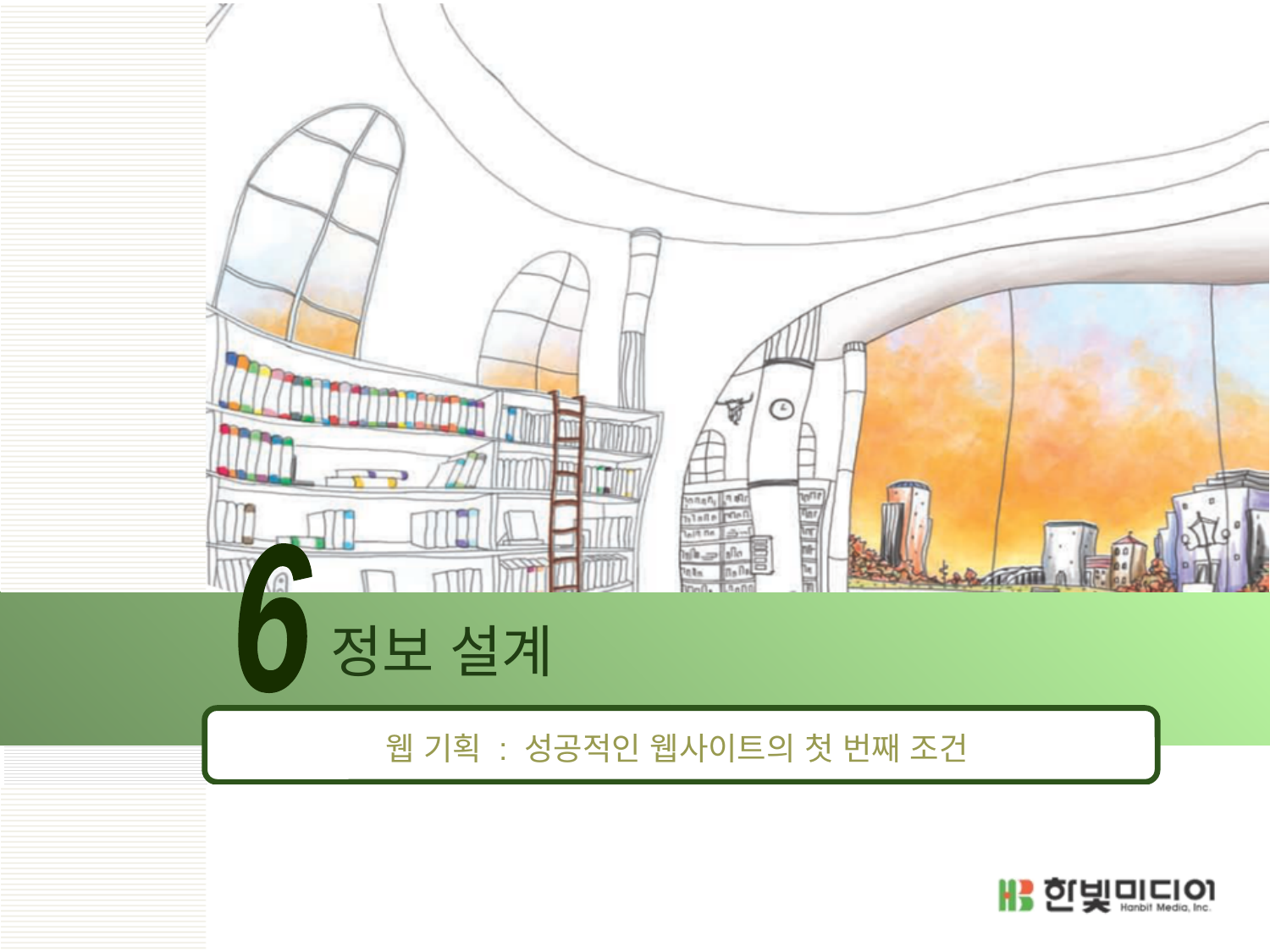

6
# 정보 설계
웹 기획 : 성공적인 웹사이트의 첫 번째 조건